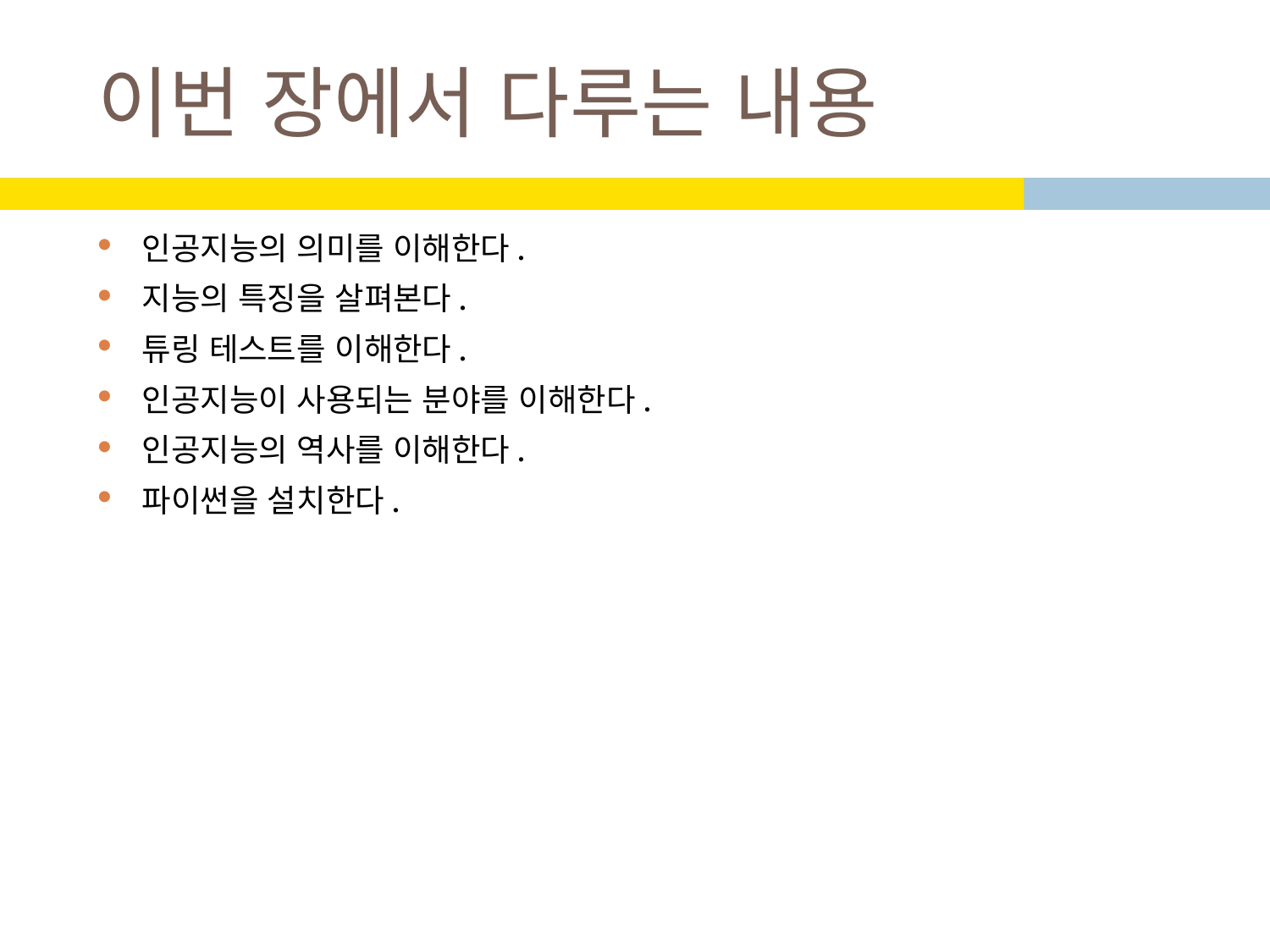

# 이번 장에서 다루는 내용
인공지능의 의미를 이해한다.
지능의 특징을 살펴본다.
튜링 테스트를 이해한다.
인공지능이 사용되는 분야를 이해한다.
인공지능의 역사를 이해한다.
파이썬을 설치한다.